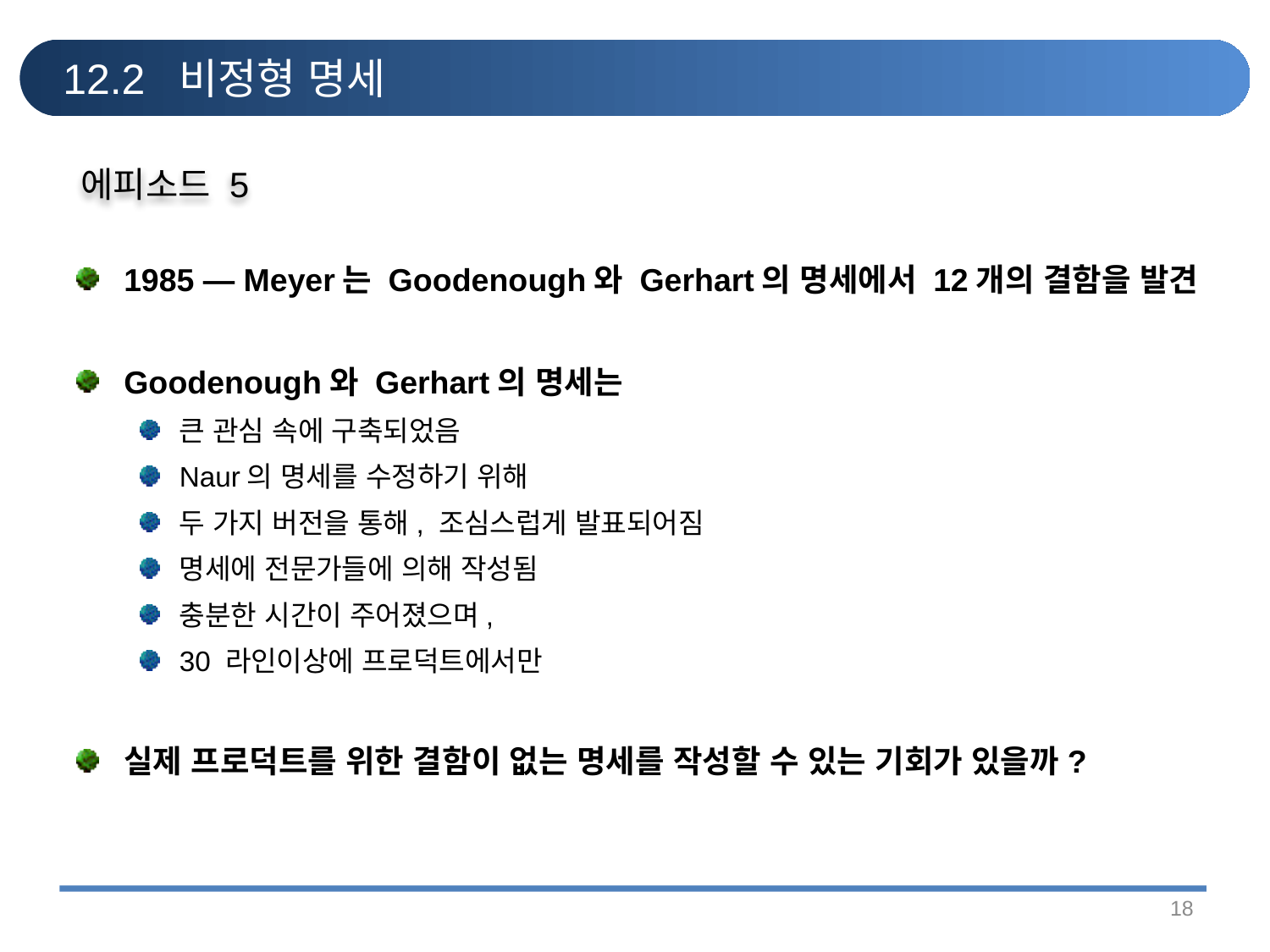

# 12.2  비정형 명세
에피소드 5
1985 — Meyer는 Goodenough와 Gerhart의 명세에서 12개의 결함을 발견

Goodenough와 Gerhart의 명세는
큰 관심 속에 구축되었음
Naur의 명세를 수정하기 위해
두 가지 버전을 통해, 조심스럽게 발표되어짐
명세에 전문가들에 의해 작성됨
충분한 시간이 주어졌으며,
30 라인이상에 프로덕트에서만

실제 프로덕트를 위한 결함이 없는 명세를 작성할 수 있는 기회가 있을까?

18